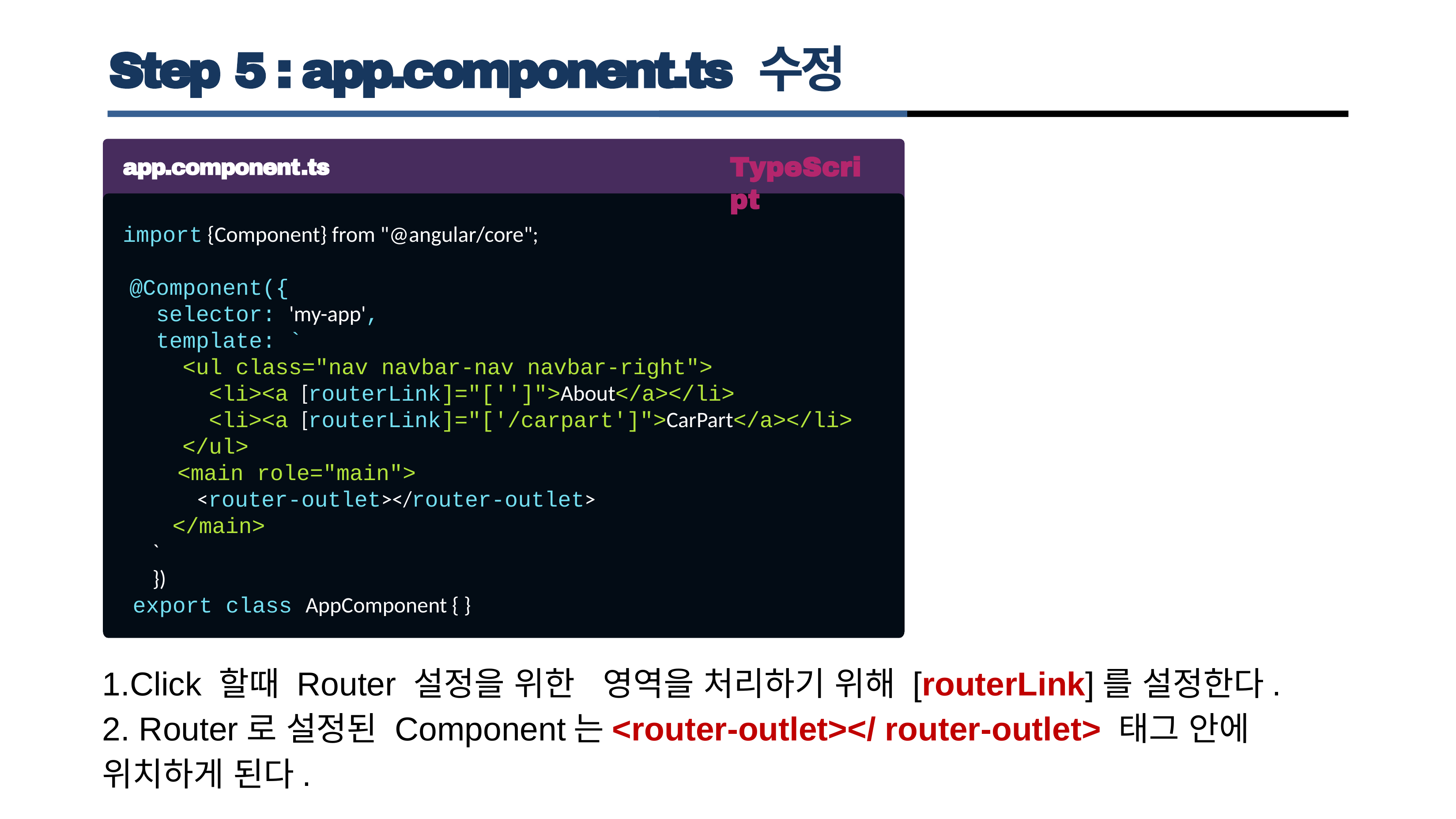

# Step 5 : app.component.ts 수정

TypeScript
app.component.ts

    import {Component} from "@angular/core";

  @Component({
    selector: 'my-app',
    template: `
      <ul class="nav navbar-nav navbar-right">
        <li><a [routerLink]="['']">About</a></li>
        <li><a [routerLink]="['/carpart']">CarPart</a></li>
      </ul>
               <main role="main">
                   <router-outlet></router-outlet>
              </main>
          `
          })
      export class AppComponent { }

1.Click 할때 Router 설정을 위한   영역을 처리하기 위해 [routerLink]를 설정한다.
2. Router로 설정된 Component는<router-outlet></ router-outlet> 태그 안에 위치하게 된다.